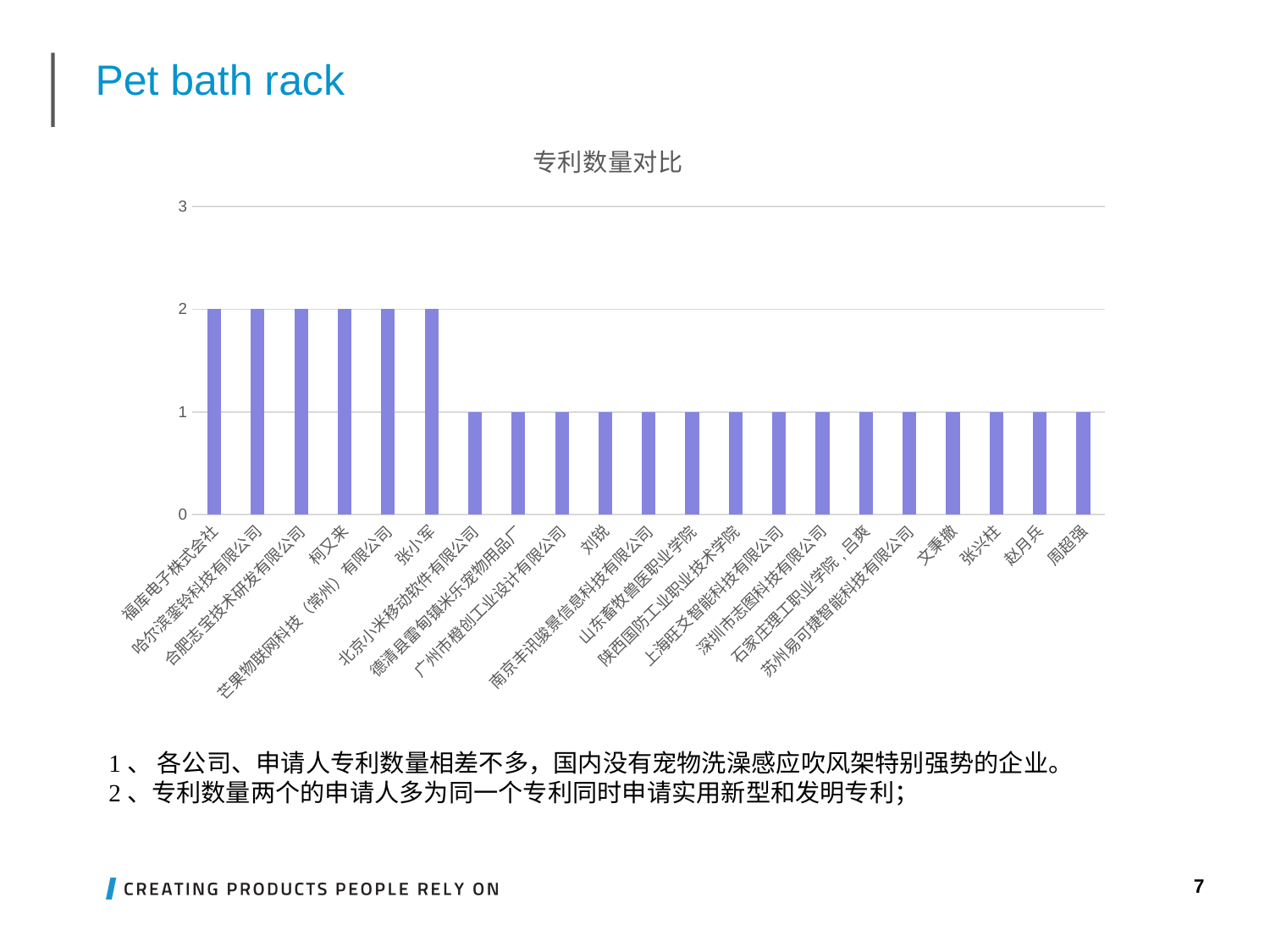

Pet bath rack

### Chart: 专利数量对比

| Category | 专利数量 |
|---|---|
| 福库电子株式会社 | 2.0 |
| 哈尔滨銮铃科技有限公司 | 2.0 |
| 合肥志宝技术研发有限公司 | 2.0 |
| 柯又来 | 2.0 |
| 芒果物联网科技（常州）有限公司 | 2.0 |
| 张小军 | 2.0 |
| 北京小米移动软件有限公司 | 1.0 |
| 德清县雷甸镇米乐宠物用品厂 | 1.0 |
| 广州市橙创工业设计有限公司 | 1.0 |
| 刘锐 | 1.0 |
| 南京丰讯骏景信息科技有限公司 | 1.0 |
| 山东畜牧兽医职业学院 | 1.0 |
| 陕西国防工业职业技术学院 | 1.0 |
| 上海旺爻智能科技有限公司 | 1.0 |
| 深圳市志图科技有限公司 | 1.0 |
| 石家庄理工职业学院,吕爽 | 1.0 |
| 苏州易可捷智能科技有限公司 | 1.0 |
| 文秉撤 | 1.0 |
| 张兴柱 | 1.0 |
| 赵月兵 | 1.0 |
| 周超强 | 1.0 |
1、 各公司、申请人专利数量相差不多，国内没有宠物洗澡感应吹风架特别强势的企业。
2、专利数量两个的申请人多为同一个专利同时申请实用新型和发明专利；

7